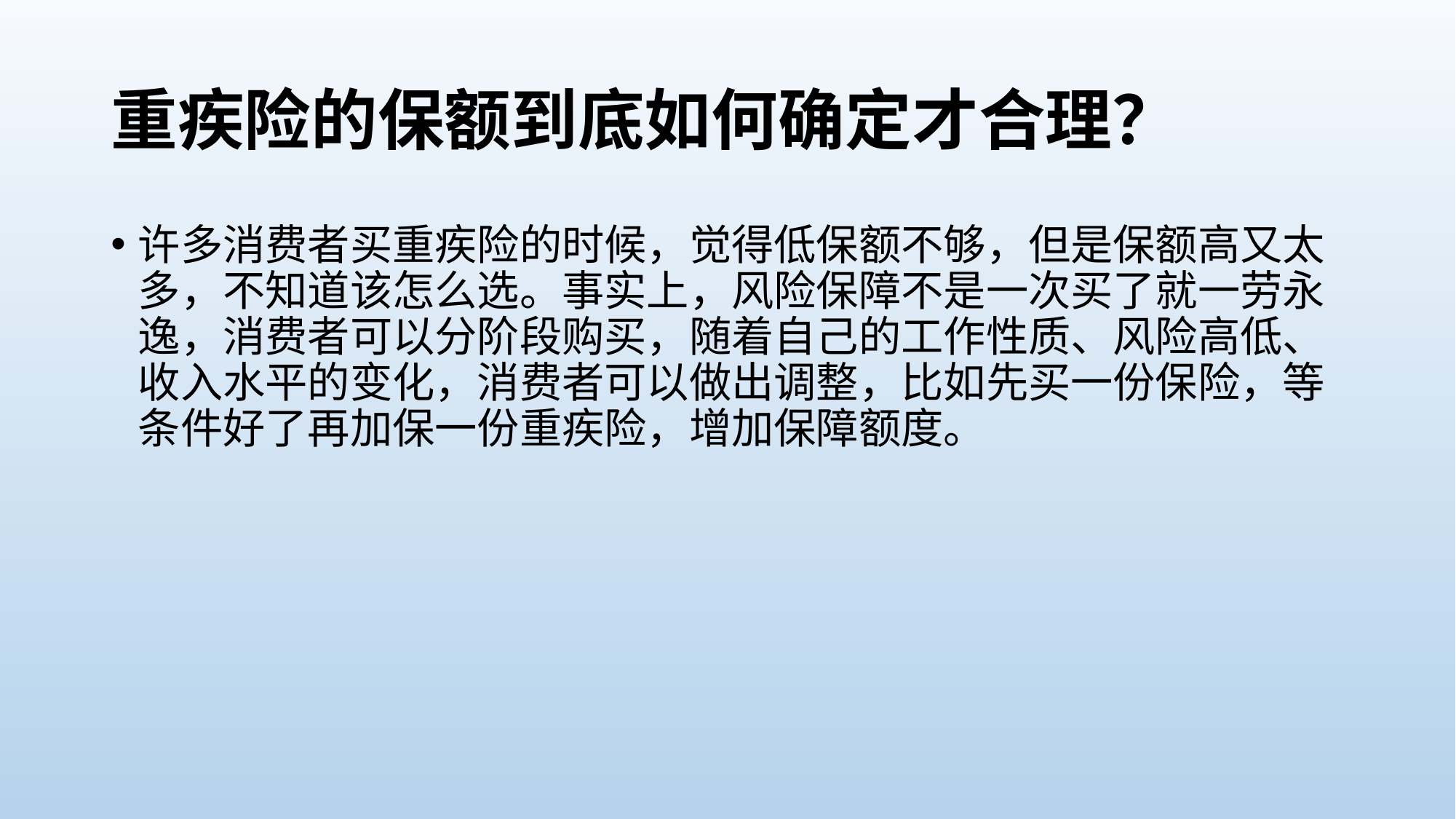

# 重疾险的保额到底如何确定才合理？
许多消费者买重疾险的时候，觉得低保额不够，但是保额高又太多，不知道该怎么选。事实上，风险保障不是一次买了就一劳永逸，消费者可以分阶段购买，随着自己的工作性质、风险高低、收入水平的变化，消费者可以做出调整，比如先买一份保险，等条件好了再加保一份重疾险，增加保障额度。